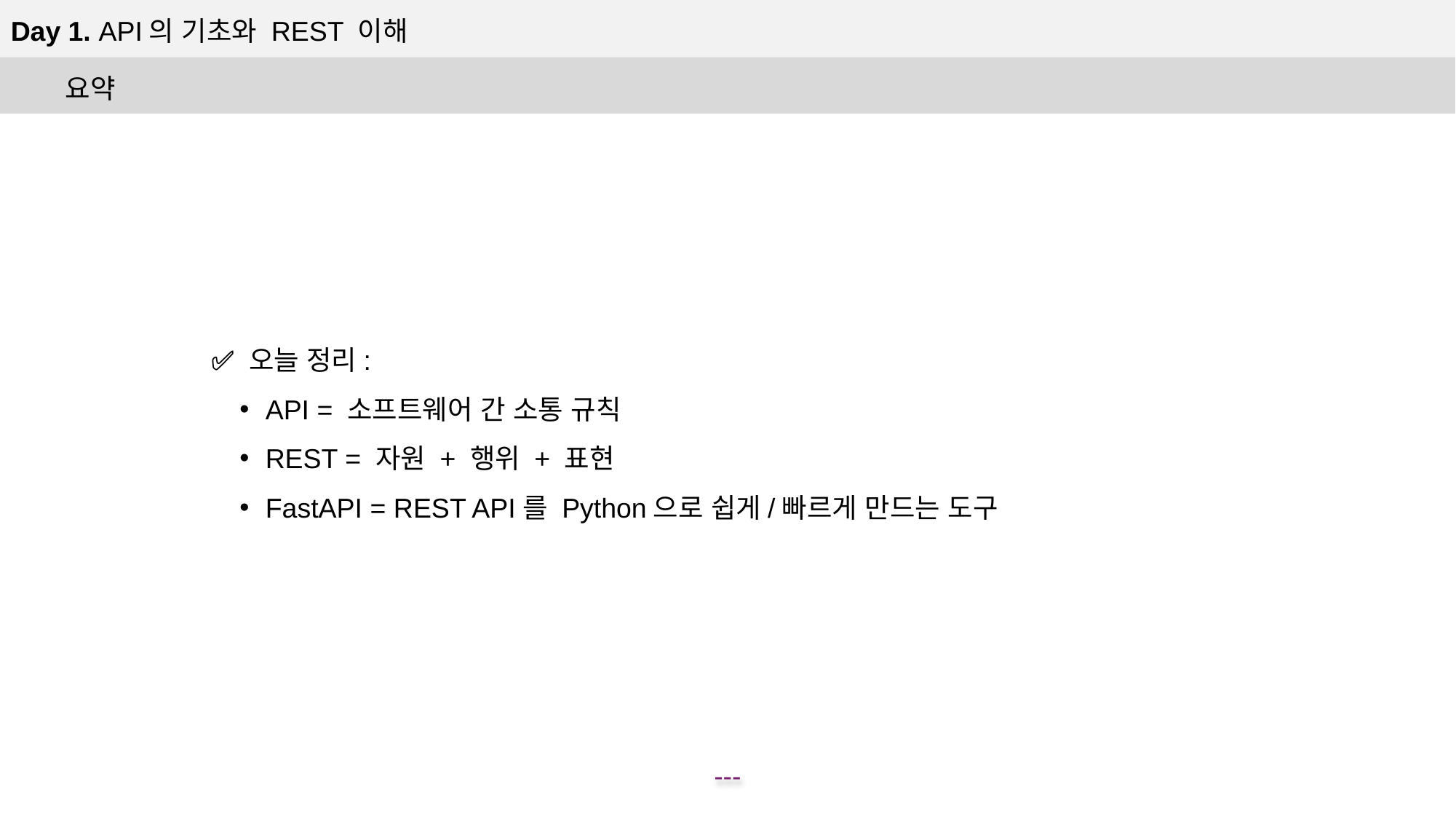

Day 1. API의 기초와 REST 이해
요약
✅ 오늘 정리:
API = 소프트웨어 간 소통 규칙
REST = 자원 + 행위 + 표현
FastAPI = REST API를 Python으로 쉽게/빠르게 만드는 도구
---